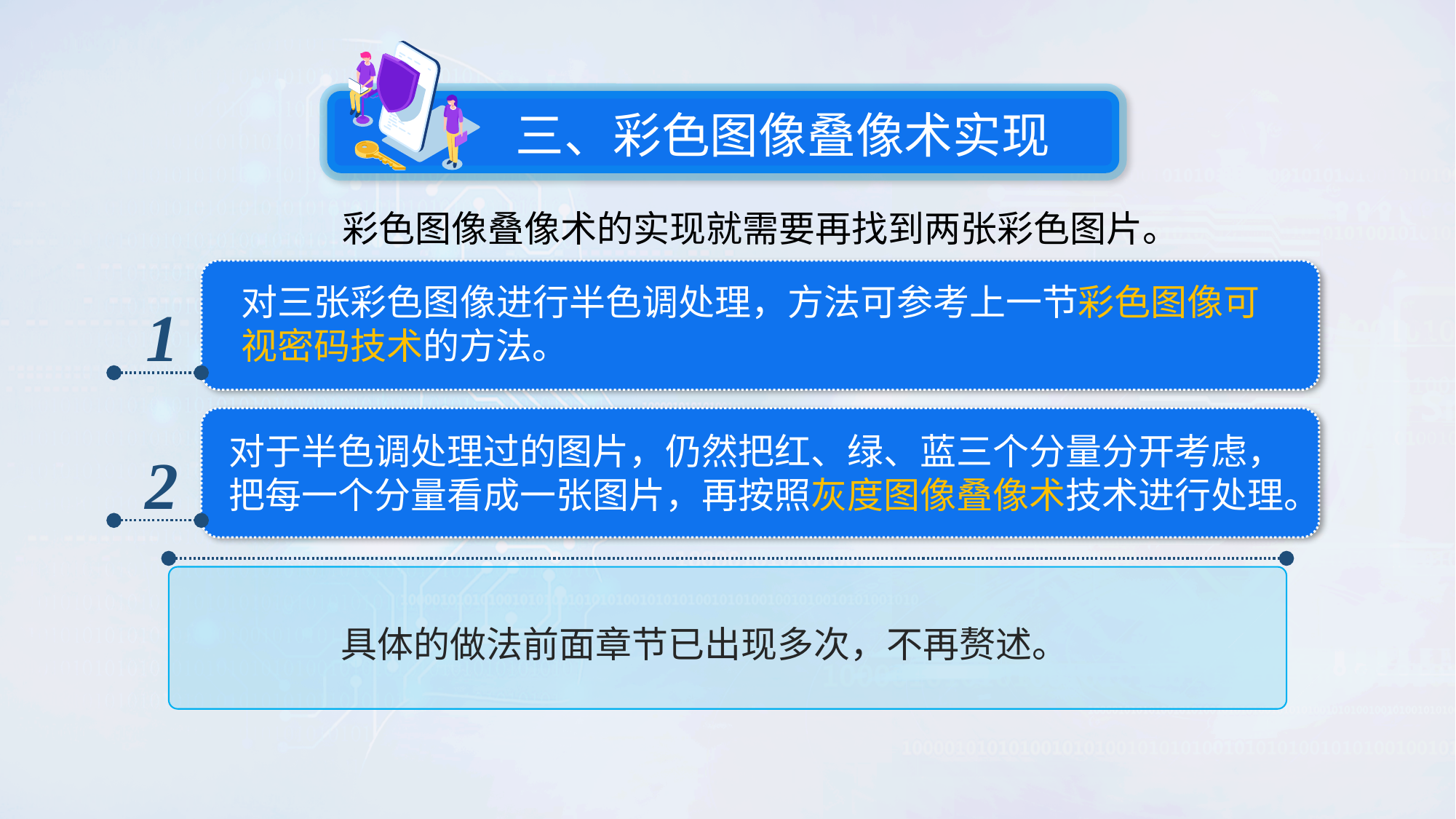

三、彩色图像叠像术实现
彩色图像叠像术的实现就需要再找到两张彩色图片。

对三张彩色图像进行半色调处理，方法可参考上一节彩色图像可视密码技术的方法。
1

对于半色调处理过的图片，仍然把红、绿、蓝三个分量分开考虑，把每一个分量看成一张图片，再按照灰度图像叠像术技术进行处理。
2

具体的做法前面章节已出现多次，不再赘述。